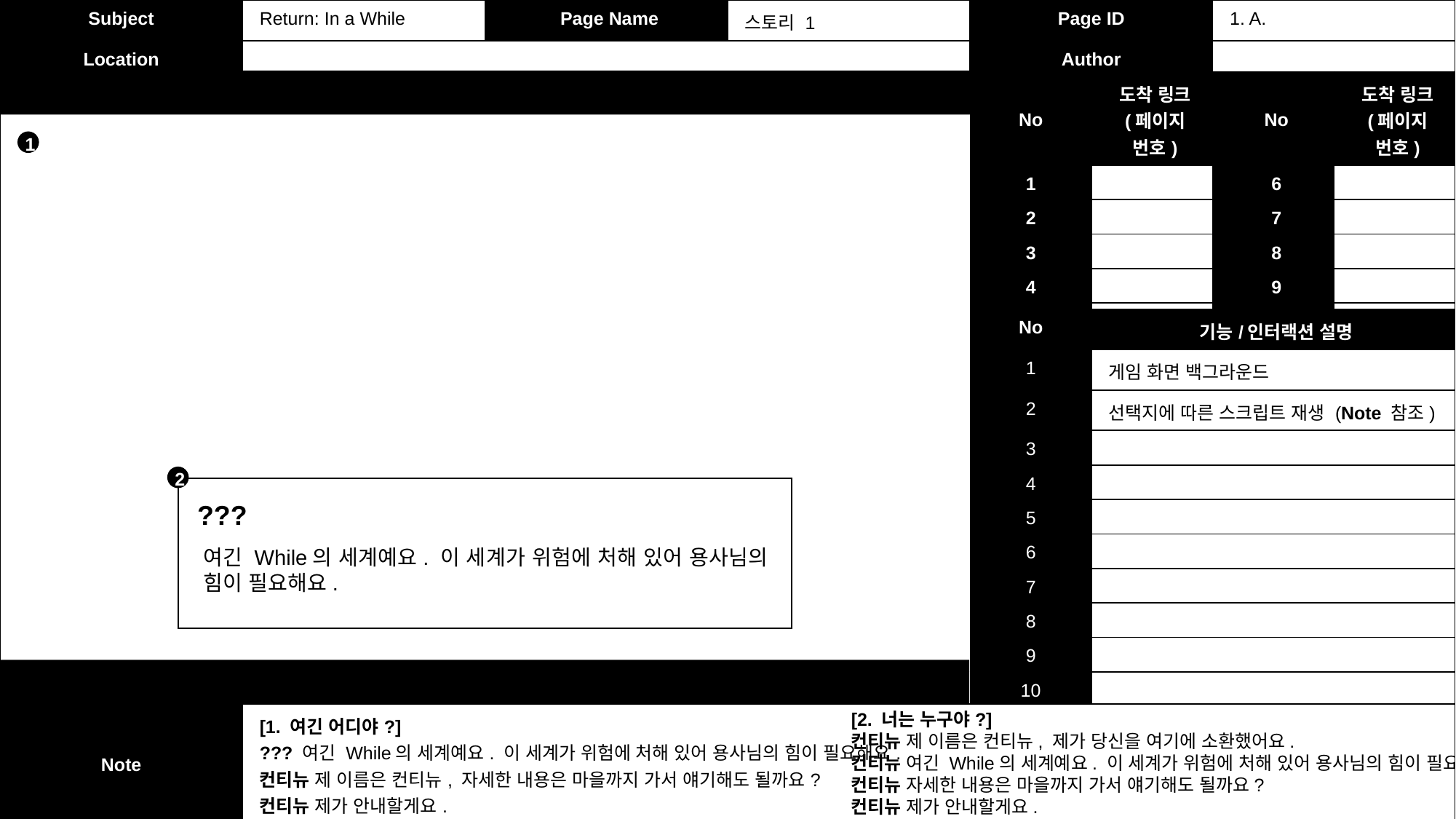

| Subject | Return: In a While | Page Name | 스토리 1 | Page ID | 1. A. |
| --- | --- | --- | --- | --- | --- |
| Location |  |  |  | Author |  |

| No | 도착 링크 (페이지 번호) | No | 도착 링크 (페이지 번호) |
| --- | --- | --- | --- |
| 1 |  | 6 |  |
| 2 |  | 7 |  |
| 3 |  | 8 |  |
| 4 |  | 9 |  |
| 5 |  | 10 |  |
1
| No | 기능/인터랙션 설명 |
| --- | --- |
| 1 | 게임 화면 백그라운드 |
| 2 | 선택지에 따른 스크립트 재생 (Note 참조) |
| 3 |  |
| 4 |  |
| 5 |  |
| 6 |  |
| 7 |  |
| 8 |  |
| 9 |  |
| 10 |  |
2

???
여긴 While의 세계예요. 이 세계가 위험에 처해 있어 용사님의 힘이 필요해요.

[2. 너는 누구야?]
컨티뉴 제 이름은 컨티뉴, 제가 당신을 여기에 소환했어요.
컨티뉴 여긴 While의 세계예요. 이 세계가 위험에 처해 있어 용사님의 힘이 필요해요.
컨티뉴 자세한 내용은 마을까지 가서 얘기해도 될까요?
컨티뉴 제가 안내할게요.
| Note | [1. 여긴 어디야?] ??? 여긴 While의 세계예요. 이 세계가 위험에 처해 있어 용사님의 힘이 필요해요. 컨티뉴 제 이름은 컨티뉴, 자세한 내용은 마을까지 가서 얘기해도 될까요? 컨티뉴 제가 안내할게요. |
| --- | --- |